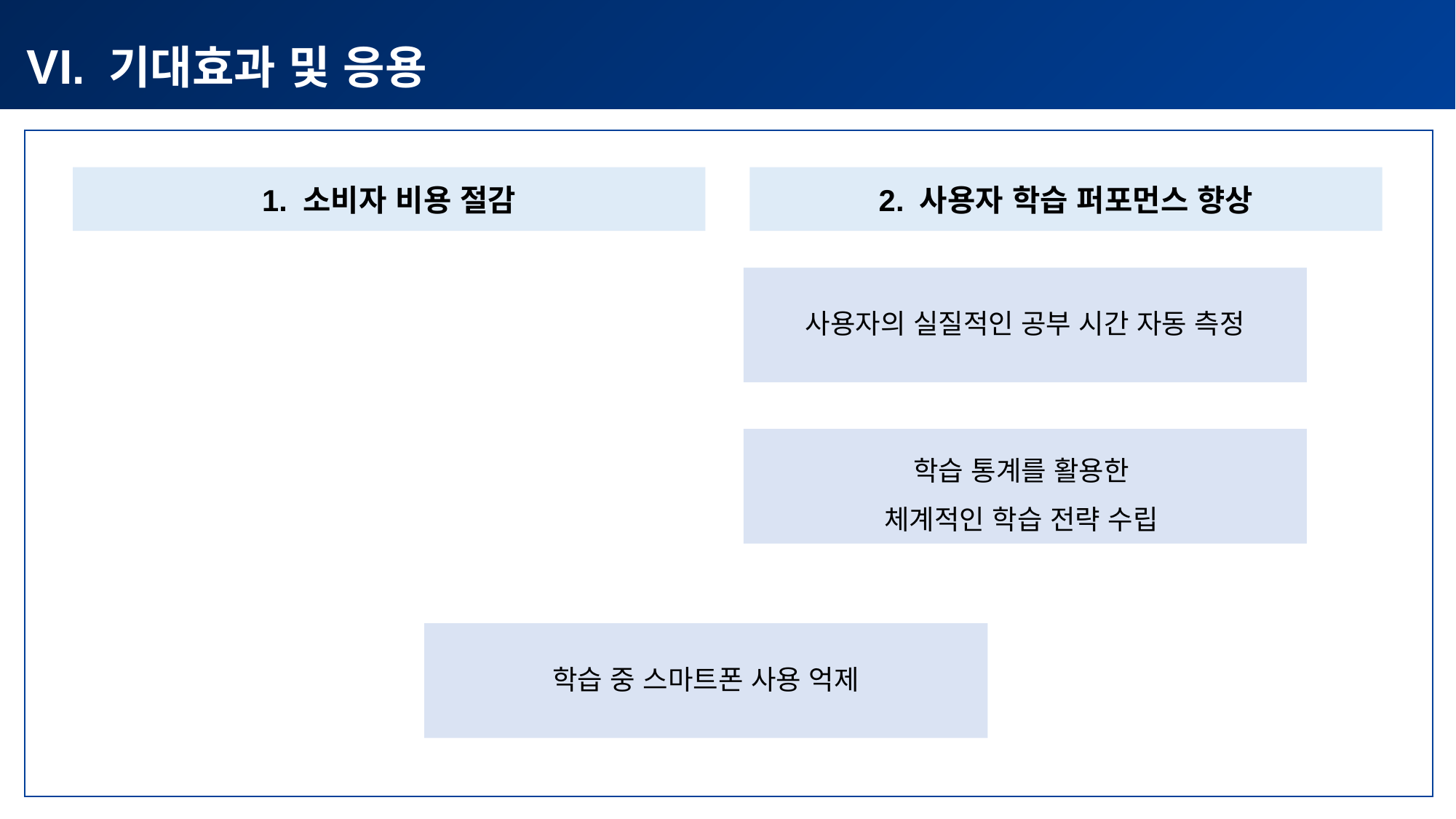

추진 배경
VI. 기대효과 및 응용

1. 소비자 비용 절감
2. 사용자 학습 퍼포먼스 향상
사용자의 실질적인 공부 시간 자동 측정
학습 통계를 활용한
체계적인 학습 전략 수립
학습 중 스마트폰 사용 억제